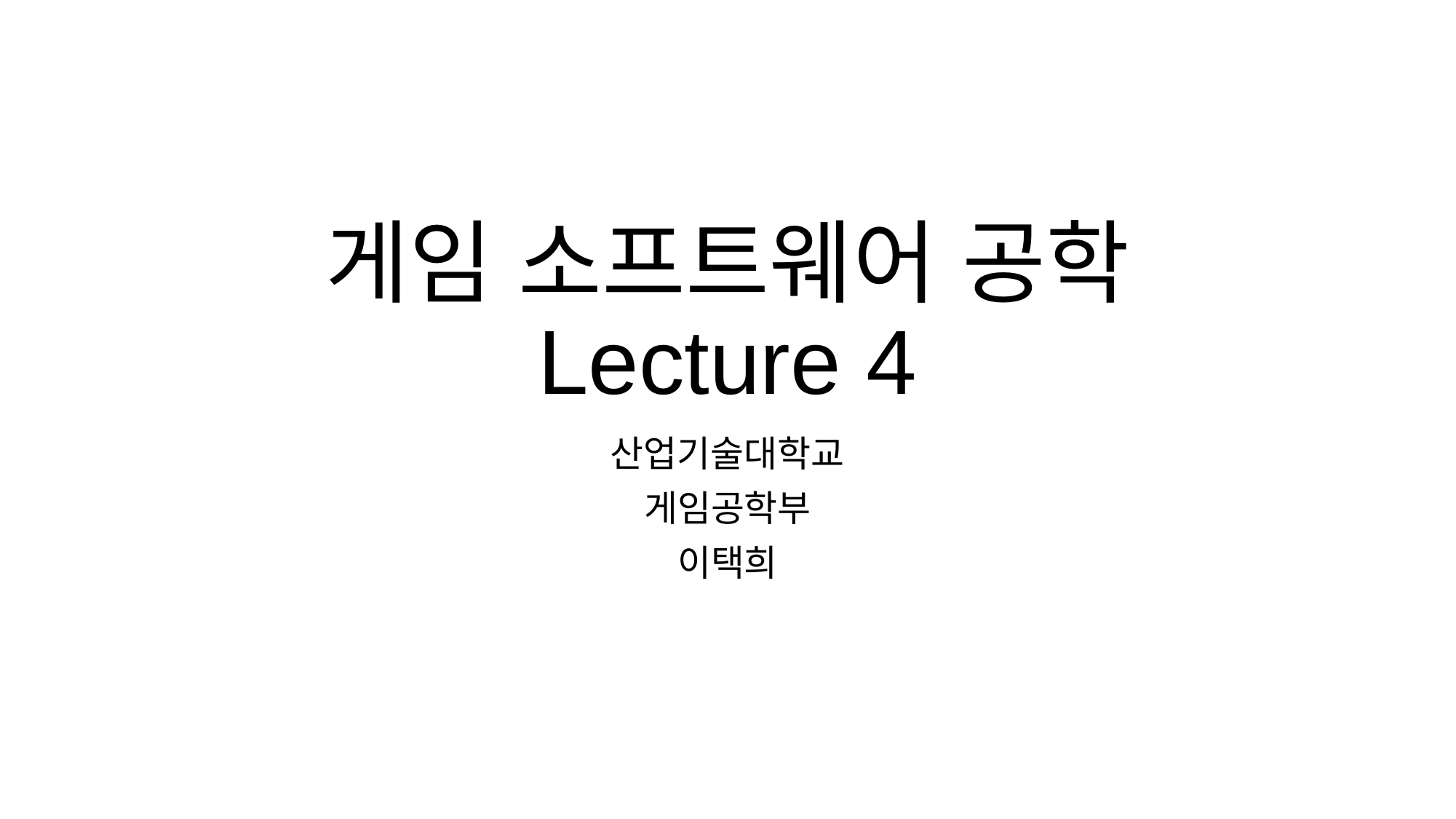

# 게임 소프트웨어 공학 Lecture 4
산업기술대학교
게임공학부
이택희